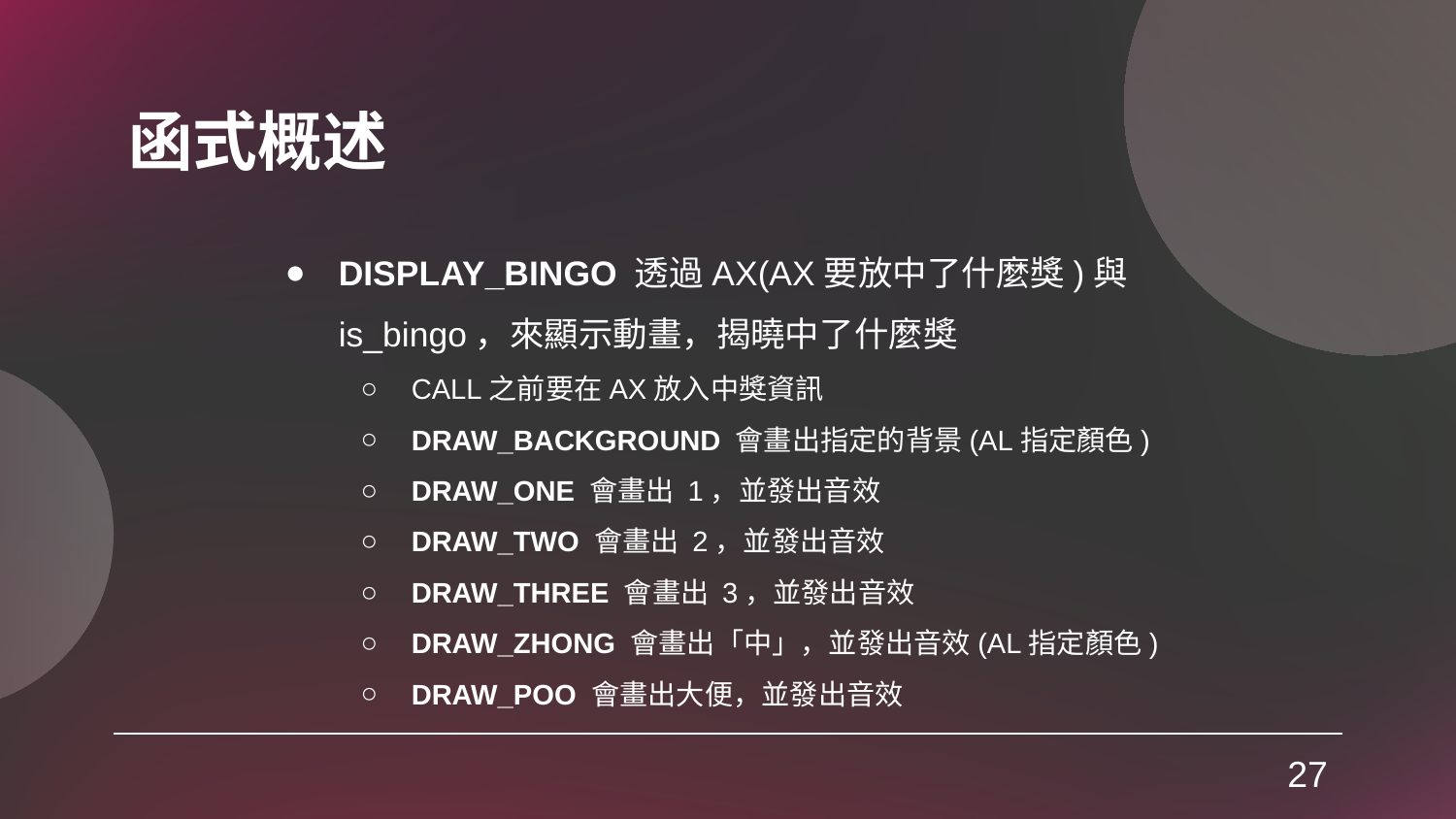

# 函式概述
DISPLAY_BINGO 透過AX(AX要放中了什麼獎)與is_bingo，來顯示動畫，揭曉中了什麼獎
CALL之前要在AX放入中獎資訊
DRAW_BACKGROUND 會畫出指定的背景(AL指定顏色)
DRAW_ONE 會畫出 1，並發出音效
DRAW_TWO 會畫出 2，並發出音效
DRAW_THREE 會畫出 3，並發出音效
DRAW_ZHONG 會畫出「中」，並發出音效(AL指定顏色)
DRAW_POO 會畫出大便，並發出音效

27